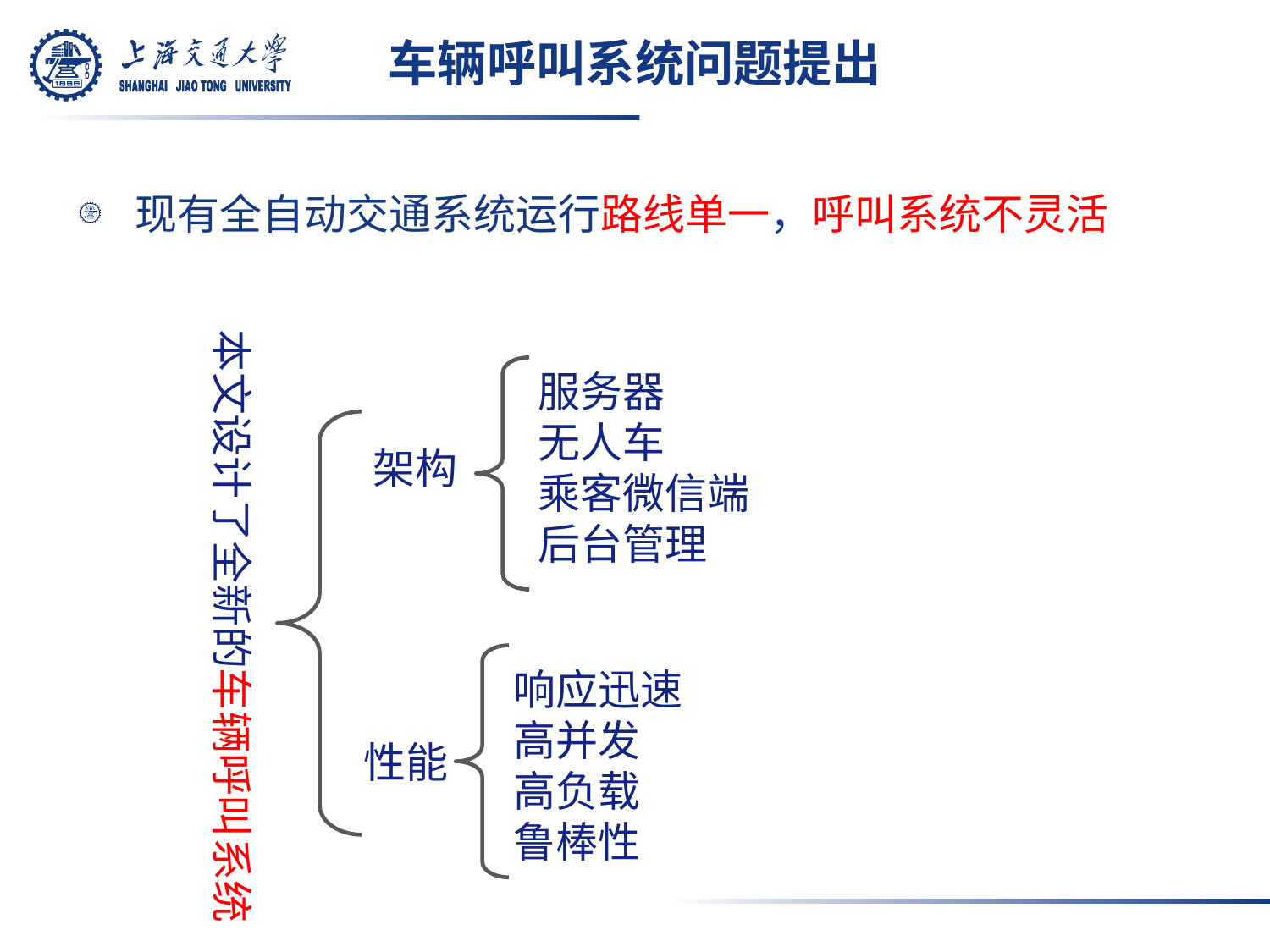

# 车辆呼叫系统问题提出
现有全自动交通系统运行路线单一，呼叫系统不灵活

本文设计了全新的车辆呼叫系统

服务器
无人车
乘客微信端
后台管理
架构

响应迅速
高并发
高负载
鲁棒性
性能